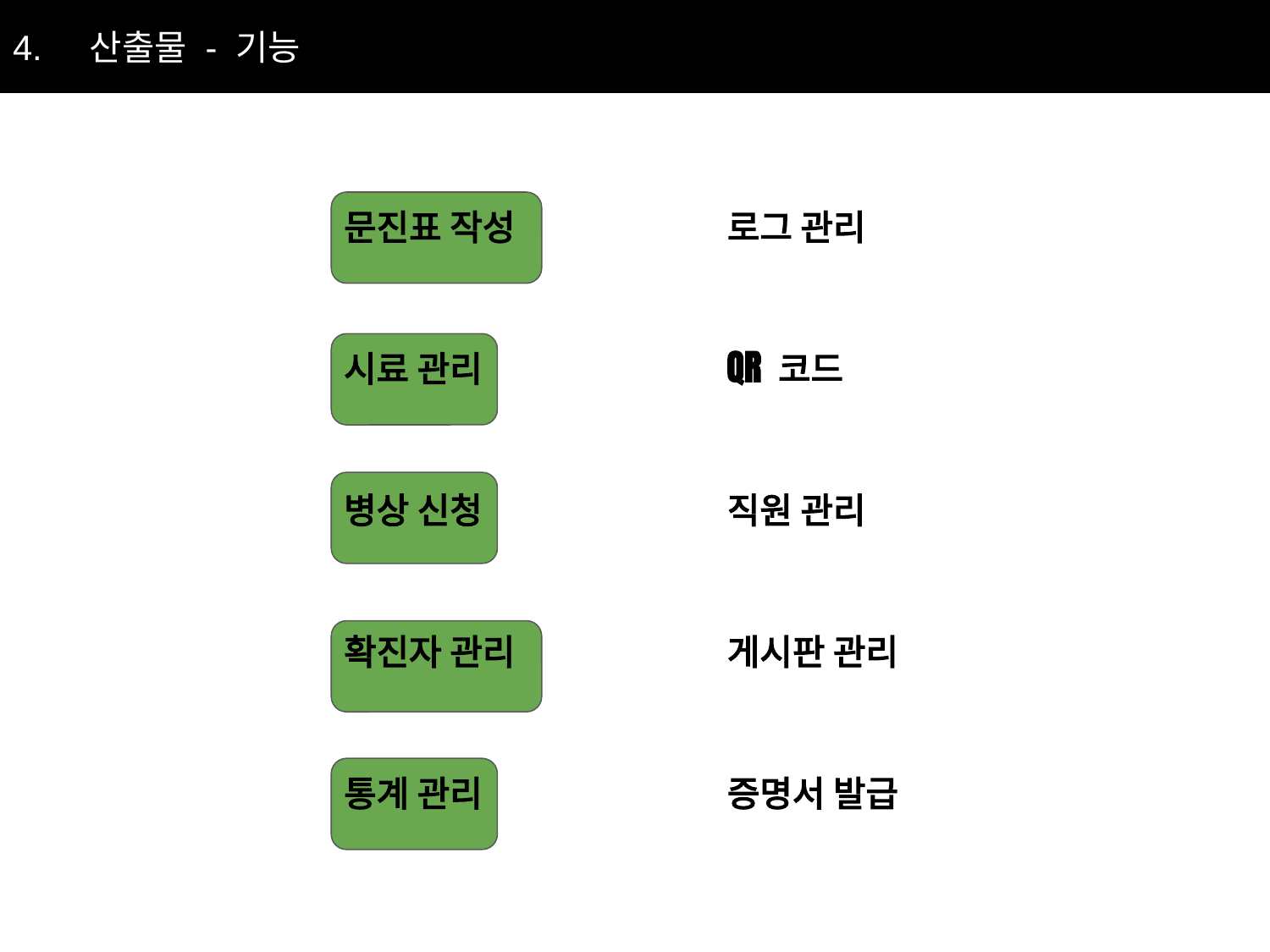

# 4.    산출물 - 기능

문진표 작성
로그 관리

시료 관리
QR 코드

병상 신청
직원 관리
확진자 관리
게시판 관리

통계 관리
증명서 발급